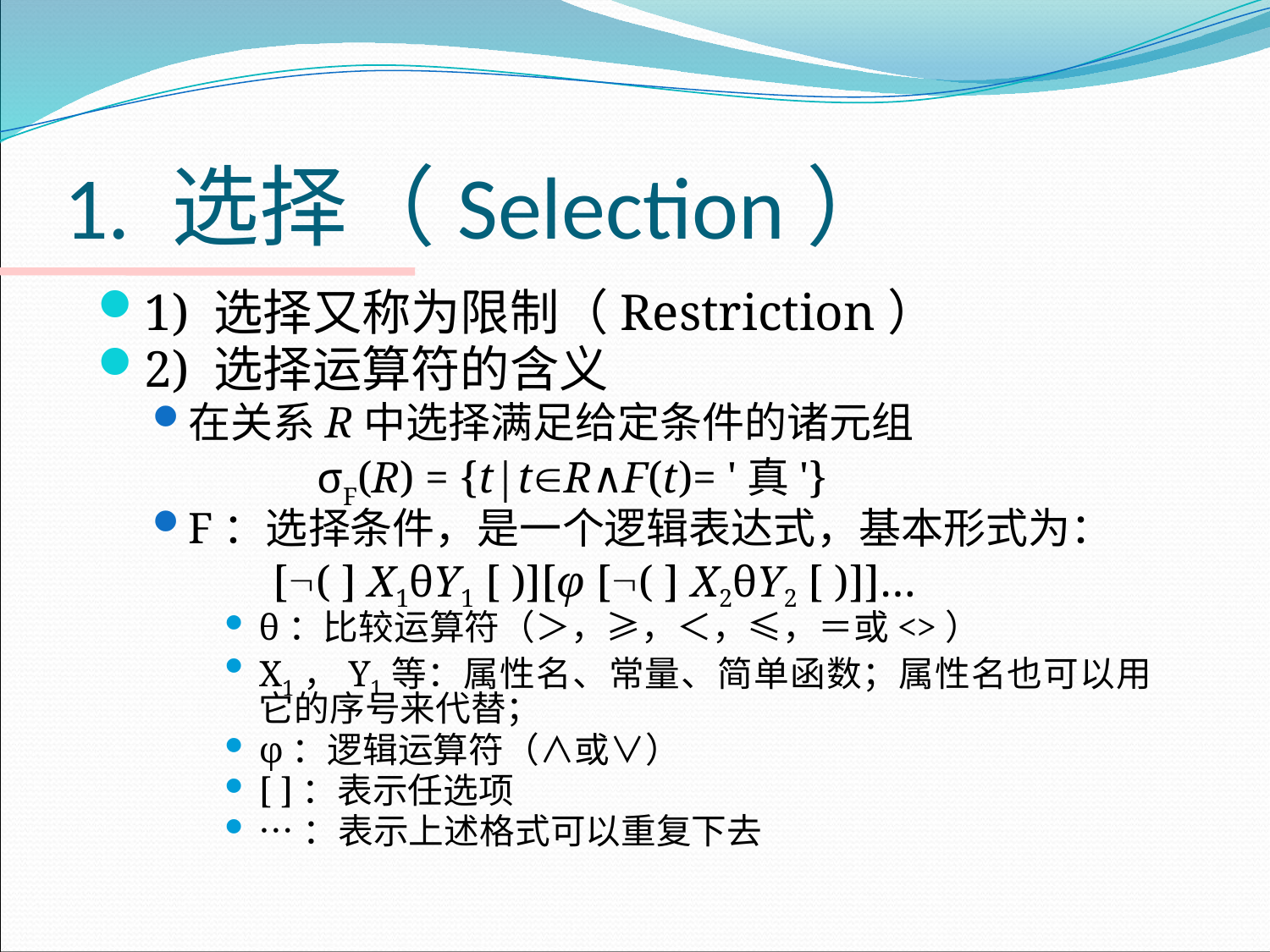

# 1. 选择（Selection）
1) 选择又称为限制（Restriction）
2) 选择运算符的含义
在关系R中选择满足给定条件的诸元组
               σF(R) = {t|t∈R∧F(t)= '真'}
F：选择条件，是一个逻辑表达式，基本形式为：
           [¬( ] X1θY1 [ )][φ [¬( ] X2θY2 [ )]]…
θ：比较运算符（＞，≥，＜，≤，＝或<>）
X1，Y1等：属性名、常量、简单函数；属性名也可以用它的序号来代替；
φ：逻辑运算符（∧或∨）
[ ]：表示任选项
…：表示上述格式可以重复下去

172